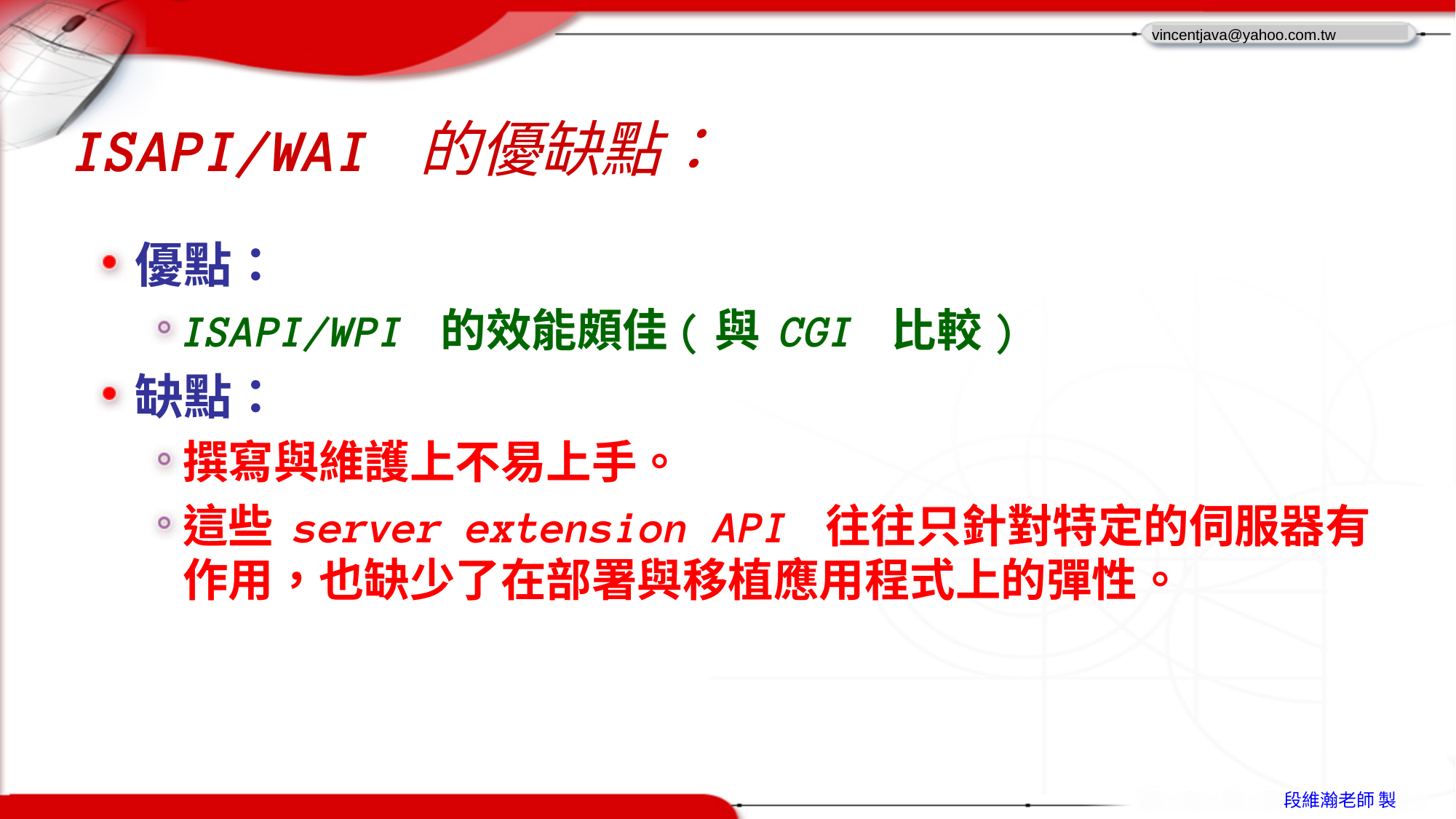

# ISAPI/WAI 的優缺點：
優點：
ISAPI/WPI 的效能頗佳(與 CGI 比較)
缺點：
撰寫與維護上不易上手。
這些 server extension API 往往只針對特定的伺服器有作用，也缺少了在部署與移植應用程式上的彈性。